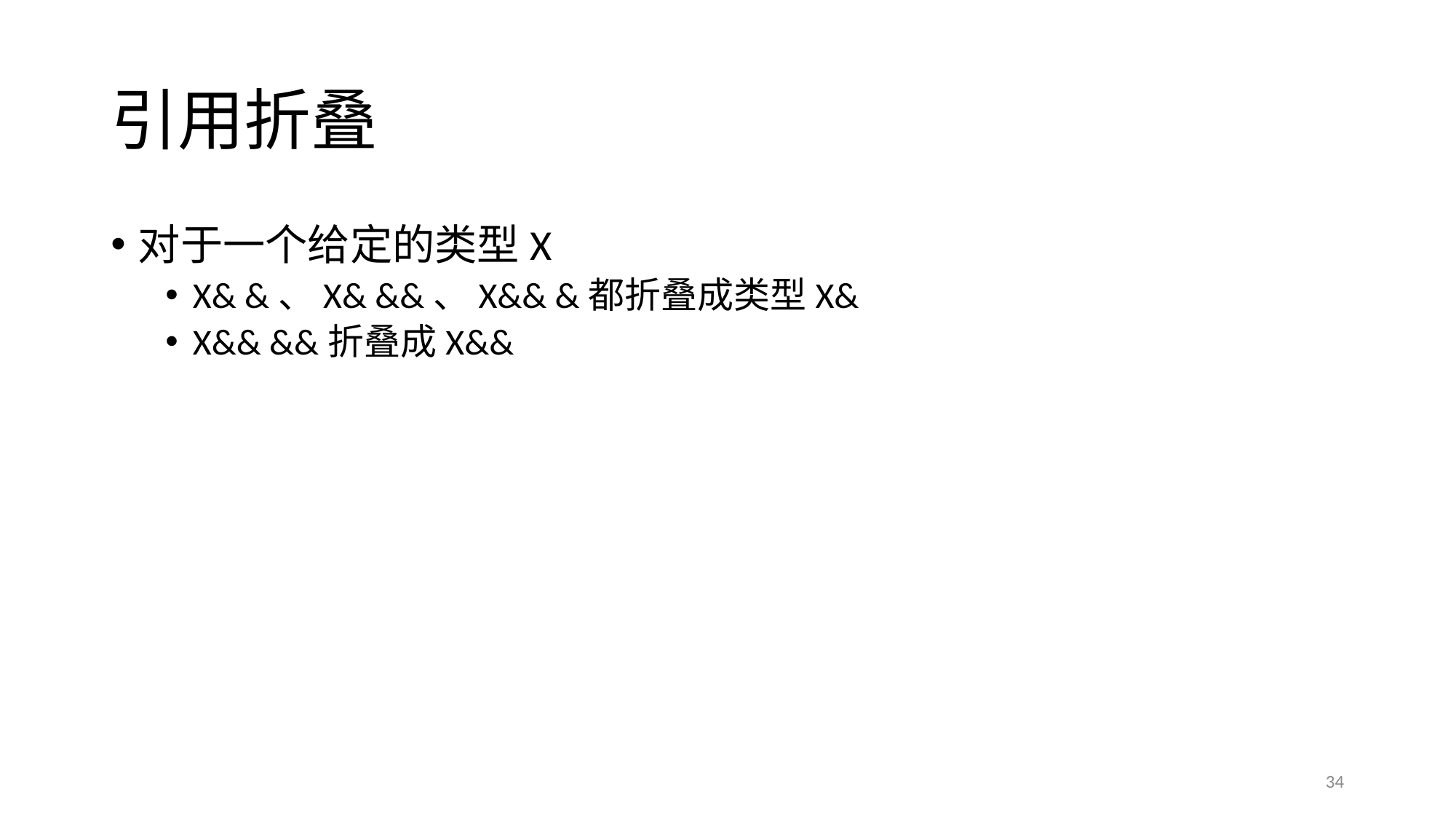

# 引用折叠
对于一个给定的类型X
X& &、X& &&、X&& &都折叠成类型X&
X&& &&折叠成X&&
34